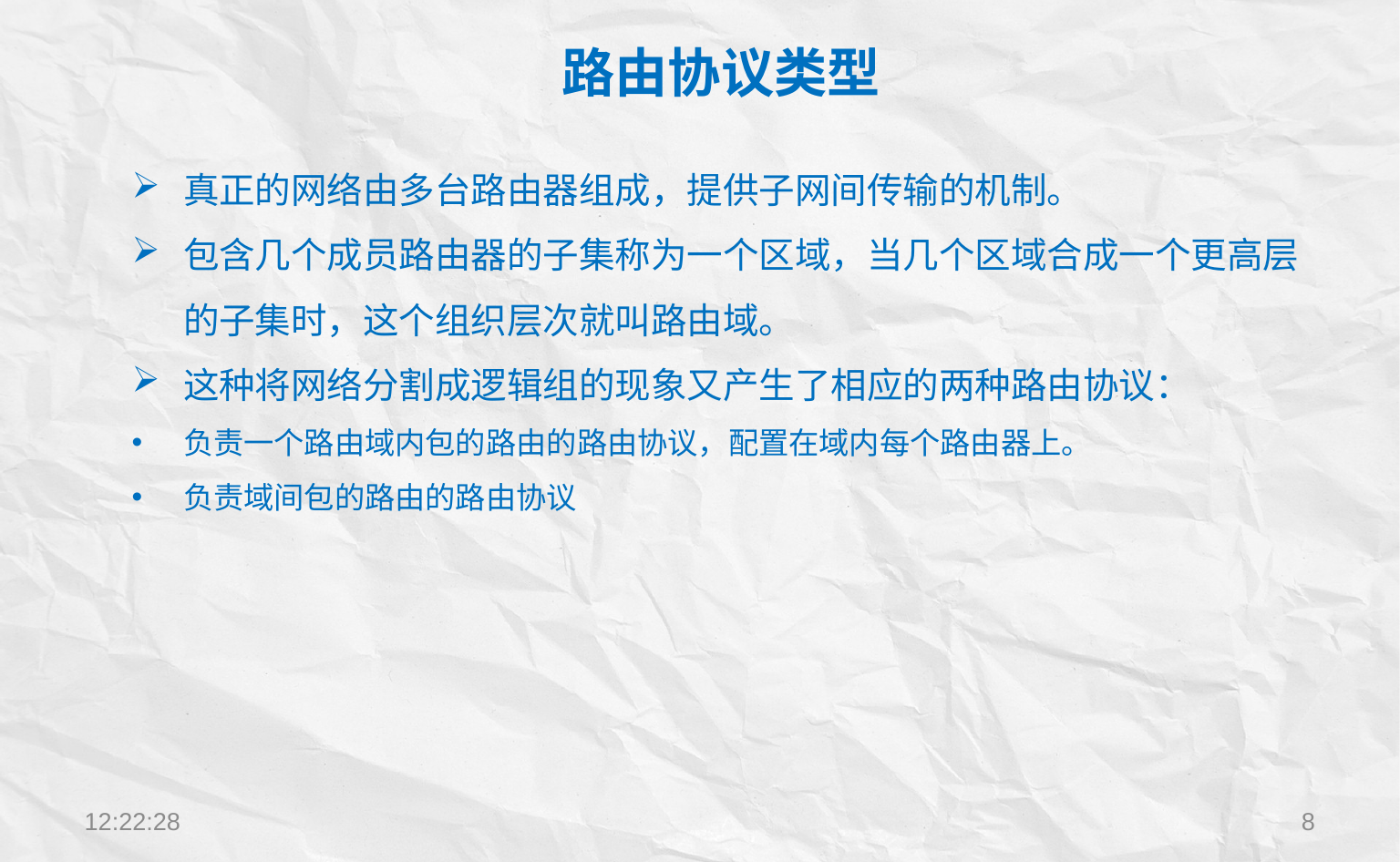

路由协议类型
真正的网络由多台路由器组成，提供子网间传输的机制。
包含几个成员路由器的子集称为一个区域，当几个区域合成一个更高层的子集时，这个组织层次就叫路由域。
这种将网络分割成逻辑组的现象又产生了相应的两种路由协议：
负责一个路由域内包的路由的路由协议，配置在域内每个路由器上。
负责域间包的路由的路由协议

12:22:28
8